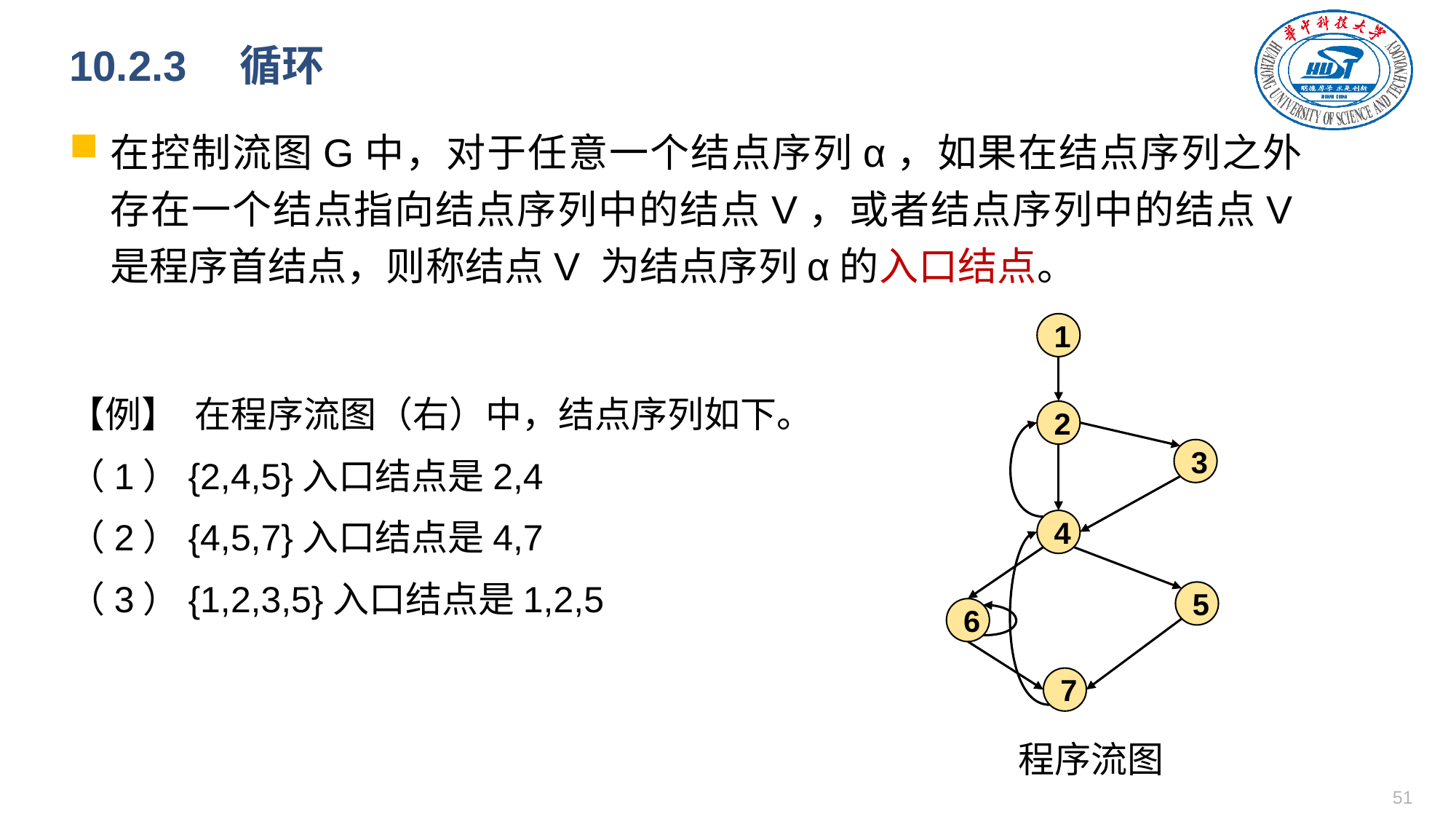

# 10.2.3　循环
在控制流图G中，对于任意一个结点序列α，如果在结点序列之外存在一个结点指向结点序列中的结点V，或者结点序列中的结点V是程序首结点，则称结点V 为结点序列α的入口结点。
1
2
3
4
5
6
7
【例】  在程序流图（右）中，结点序列如下。
（1）{2,4,5}入口结点是2,4
（2）{4,5,7}入口结点是4,7
（3）{1,2,3,5}入口结点是1,2,5
程序流图
51